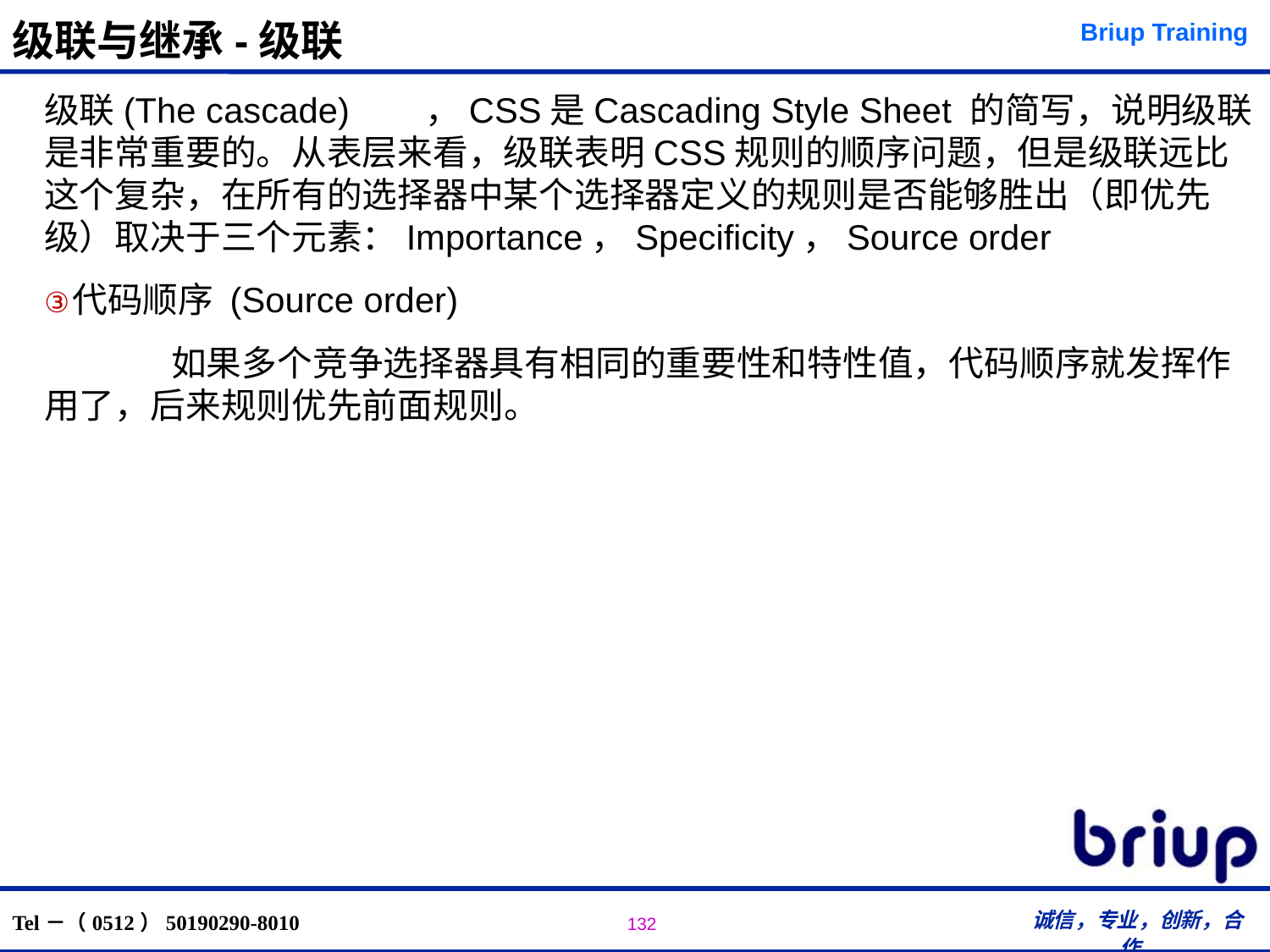

# 级联与继承-级联
级联(The cascade)	，CSS是Cascading Style Sheet 的简写，说明级联是非常重要的。从表层来看，级联表明CSS规则的顺序问题，但是级联远比这个复杂，在所有的选择器中某个选择器定义的规则是否能够胜出（即优先级）取决于三个元素：Importance，Specificity，Source order
代码顺序 (Source order)
	如果多个竞争选择器具有相同的重要性和特性值，代码顺序就发挥作用了，后来规则优先前面规则。